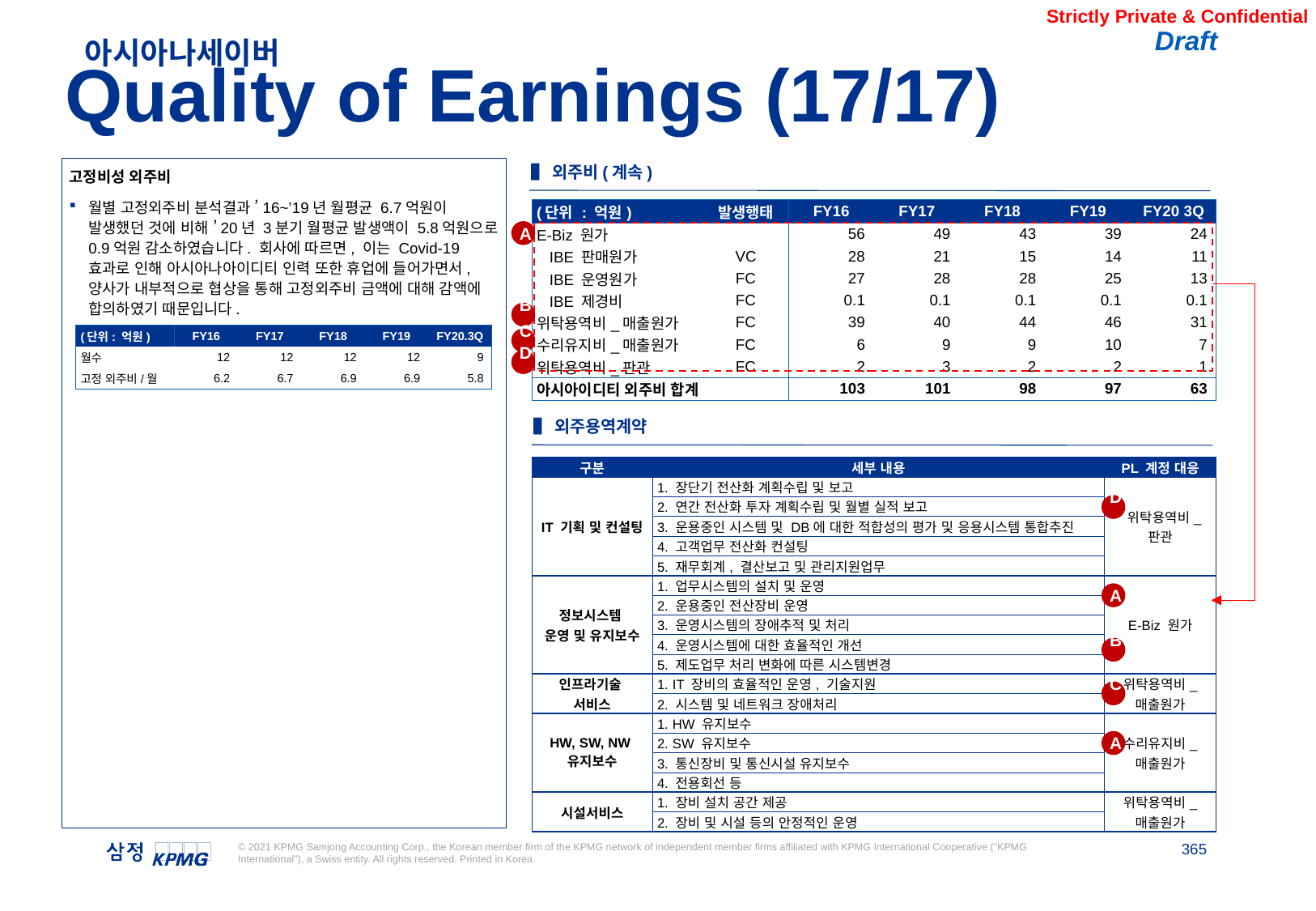

아시아나세이버
Quality of Earnings (17/17)
▌외주비(계속)

고정비성 외주비
월별 고정외주비 분석결과 ’16~’19년 월평균 6.7억원이 발생했던 것에 비해 ’20년 3분기 월평균 발생액이 5.8억원으로 0.9억원 감소하였습니다. 회사에 따르면, 이는 Covid-19효과로 인해 아시아나아이디티 인력 또한 휴업에 들어가면서, 양사가 내부적으로 협상을 통해 고정외주비 금액에 대해 감액에 합의하였기 때문입니다.

| (단위 : 억원) | 발생행태 | FY16 | FY17 | FY18 | FY19 | FY20 3Q |
| --- | --- | --- | --- | --- | --- | --- |
| E-Biz 원가 |  | 56 | 49 | 43 | 39 | 24 |
| IBE 판매원가 | VC | 28 | 21 | 15 | 14 | 11 |
| IBE 운영원가 | FC | 27 | 28 | 28 | 25 | 13 |
| IBE 제경비 | FC | 0.1 | 0.1 | 0.1 | 0.1 | 0.1 |
| 위탁용역비\_매출원가 | FC | 39 | 40 | 44 | 46 | 31 |
| 수리유지비\_매출원가 | FC | 6 | 9 | 9 | 10 | 7 |
| 위탁용역비\_판관 | FC | 2 | 3 | 2 | 2 | 1 |
| 아시아이디티 외주비 합계 |  | 103 | 101 | 98 | 97 | 63 |
A

B
| (단위: 억원) | FY16 | FY17 | FY18 | FY19 | FY20.3Q |
| --- | --- | --- | --- | --- | --- |
| 월수 | 12 | 12 | 12 | 12 | 9 |
| 고정 외주비/월 | 6.2 | 6.7 | 6.9 | 6.9 | 5.8 |
C
D
▌외주용역계약

| 구분 | 세부 내용 | PL 계정 대응 |
| --- | --- | --- |
| IT 기획 및 컨설팅 | 1. 장단기 전산화 계획수립 및 보고 | 위탁용역비\_ 판관 |
|  | 2. 연간 전산화 투자 계획수립 및 월별 실적 보고 |  |
|  | 3. 운용중인 시스템 및 DB에 대한 적합성의 평가 및 응용시스템 통합추진 |  |
|  | 4. 고객업무 전산화 컨설팅 |  |
|  | 5. 재무회계, 결산보고 및 관리지원업무 |  |
| 정보시스템 운영 및 유지보수 | 1. 업무시스템의 설치 및 운영 | E-Biz 원가 |
|  | 2. 운용중인 전산장비 운영 |  |
|  | 3. 운영시스템의 장애추적 및 처리 |  |
|  | 4. 운영시스템에 대한 효율적인 개선 |  |
|  | 5. 제도업무 처리 변화에 따른 시스템변경 |  |
| 인프라기술 서비스 | 1. IT 장비의 효율적인 운영, 기술지원 | 위탁용역비\_ 매출원가 |
|  | 2. 시스템 및 네트워크 장애처리 |  |
| HW, SW, NW 유지보수 | 1. HW 유지보수 | 수리유지비\_ 매출원가 |
|  | 2. SW 유지보수 |  |
|  | 3. 통신장비 및 통신시설 유지보수 |  |
|  | 4. 전용회선 등 |  |
| 시설서비스 | 1. 장비 설치 공간 제공 | 위탁용역비\_ 매출원가 |
|  | 2. 장비 및 시설 등의 안정적인 운영 |  |
D
A
B
C
A